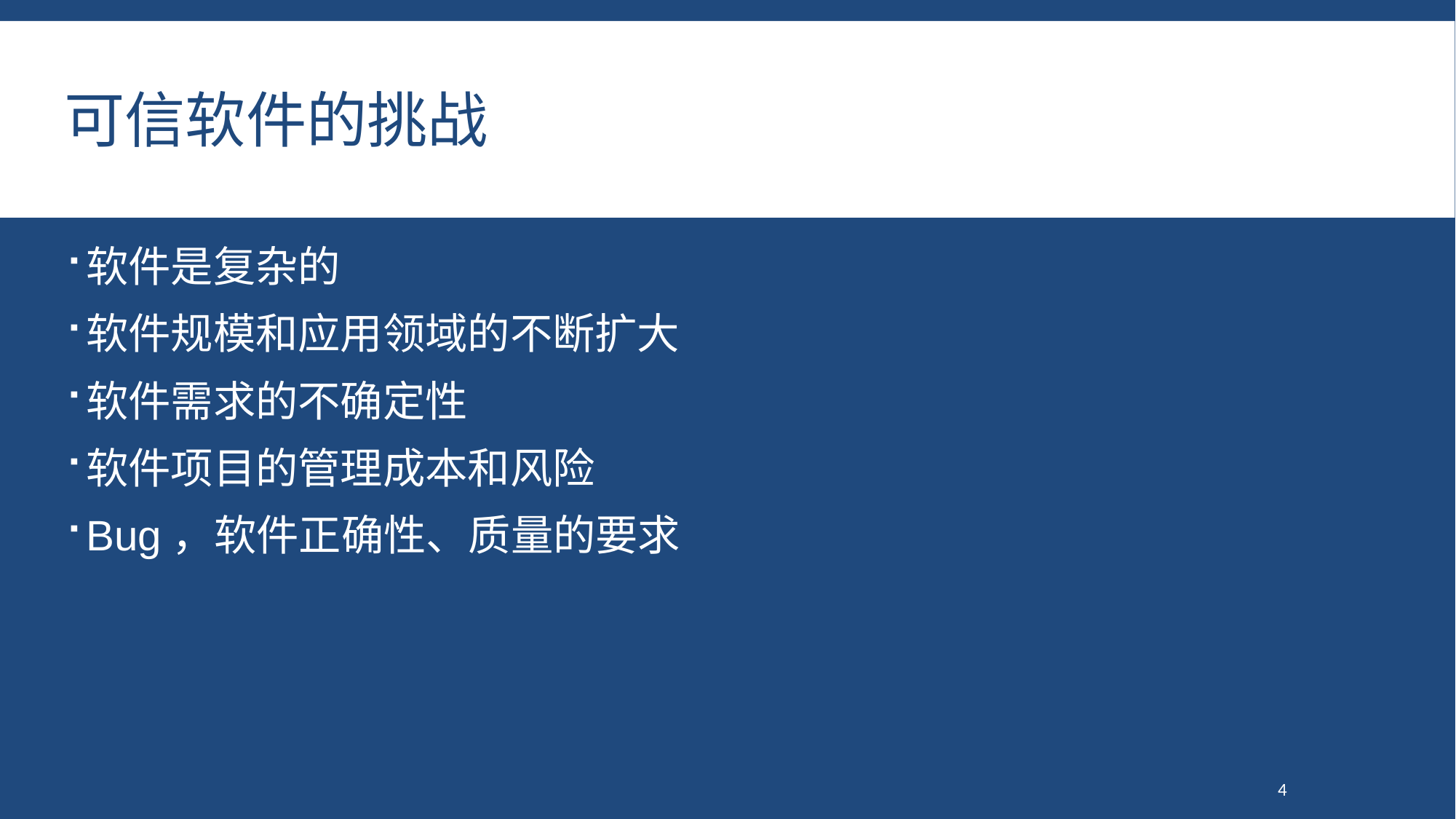

# 可信软件的挑战
软件是复杂的
软件规模和应用领域的不断扩大
软件需求的不确定性
软件项目的管理成本和风险
Bug，软件正确性、质量的要求

4